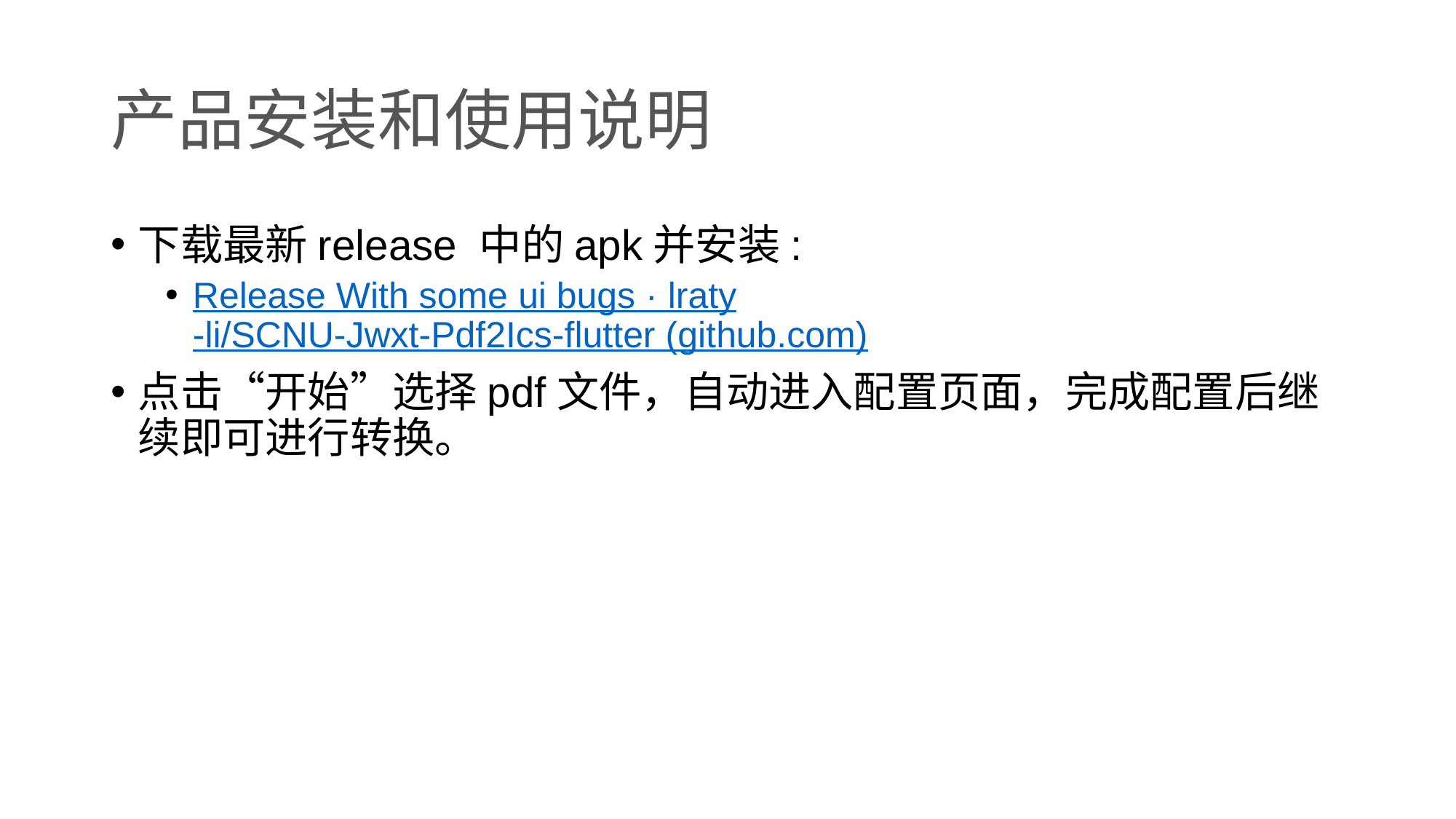

# 产品安装和使用说明
下载最新release 中的apk并安装:
Release With some ui bugs · lraty-li/SCNU-Jwxt-Pdf2Ics-flutter (github.com)
点击“开始”选择pdf文件，自动进入配置页面，完成配置后继续即可进行转换。